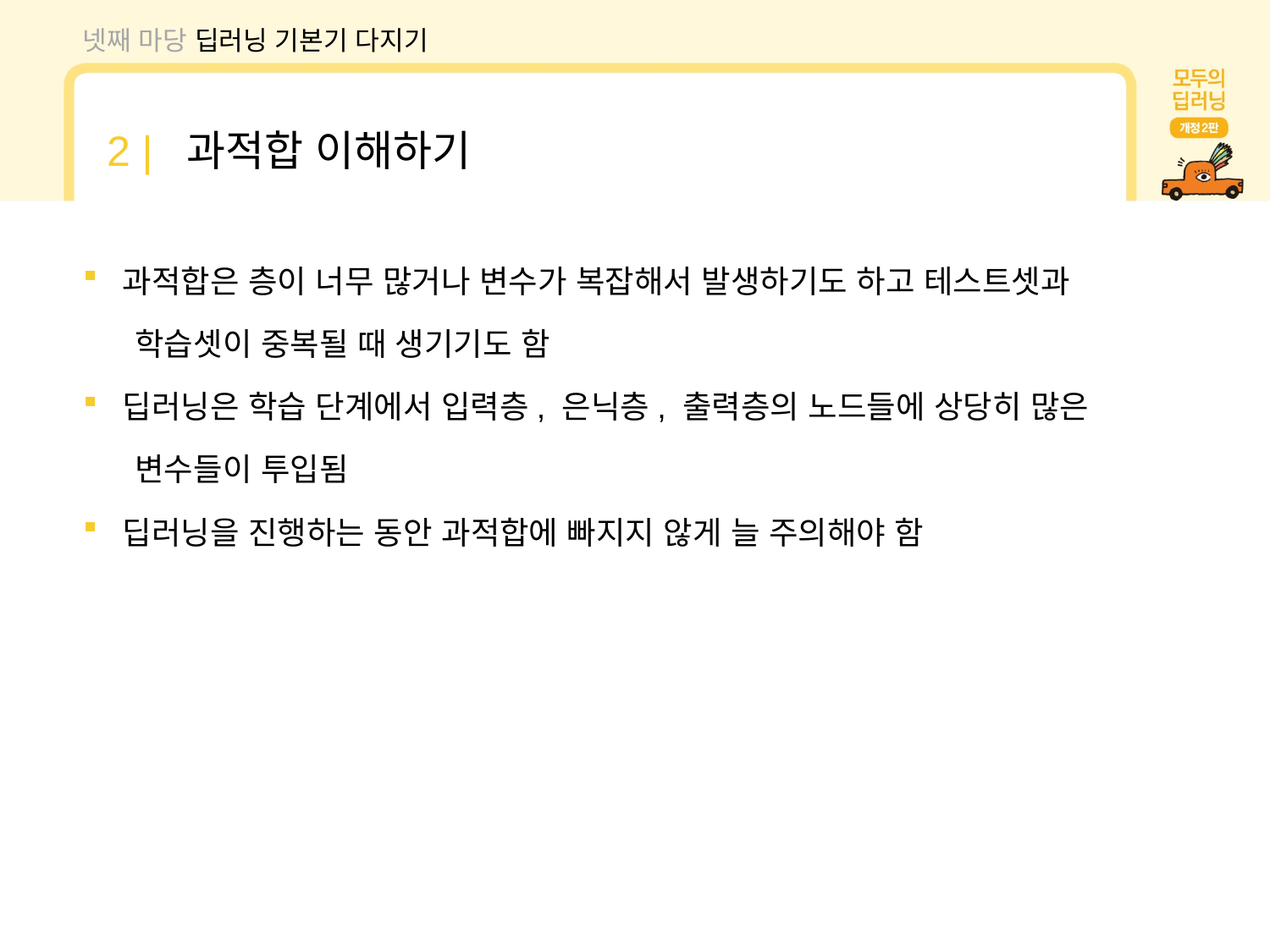

넷째 마당 딥러닝 기본기 다지기
2 |  과적합 이해하기
과적합은 층이 너무 많거나 변수가 복잡해서 발생하기도 하고 테스트셋과
     학습셋이 중복될 때 생기기도 함
딥러닝은 학습 단계에서 입력층, 은닉층, 출력층의 노드들에 상당히 많은
     변수들이 투입됨
딥러닝을 진행하는 동안 과적합에 빠지지 않게 늘 주의해야 함